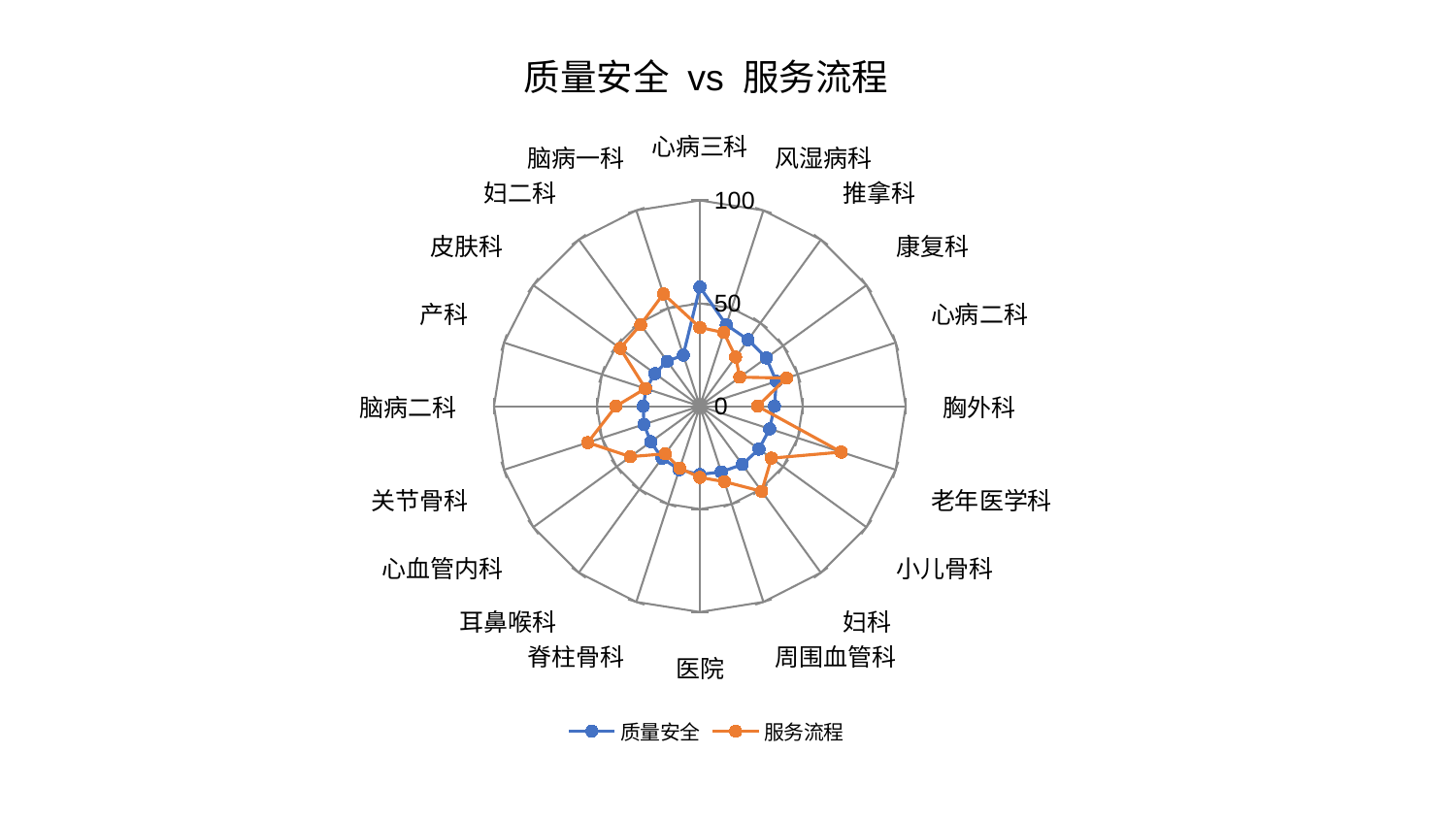

### Chart: 质量安全 vs 服务流程

| Category | 质量安全 | 服务流程 |
|---|---|---|
| 心病三科 | 57.89898005195962 | 38.23793354560115 |
| 风湿病科 | 41.58341941168988 | 37.625034293650636 |
| 推拿科 | 39.90282418108755 | 29.562872427146882 |
| 康复科 | 39.883887559494944 | 23.976695070550843 |
| 心病二科 | 39.06660241320488 | 44.28746343006995 |
| 胸外科 | 36.25005599113992 | 28.057979400788447 |
| 老年医学科 | 35.655759358266934 | 72.21803595859559 |
| 小儿骨科 | 35.482207008792194 | 42.98721727060436 |
| 妇科 | 35.03219455646693 | 51.148117363608286 |
| 周围血管科 | 33.5991522302423 | 38.56304976784905 |
| 医院 | 33.209234483872635 | 34.60490143128216 |
| 脊柱骨科 | 32.43799282738998 | 31.64515230189175 |
| 耳鼻喉科 | 31.268560866977197 | 28.613676323519435 |
| 心血管内科 | 29.430062569217835 | 41.77127635961581 |
| 关节骨科 | 28.609229139769468 | 57.23880328989457 |
| 脑病二科 | 27.491261950537222 | 40.73567930533389 |
| 产科 | 27.41491148293894 | 27.79112696030824 |
| 皮肤科 | 26.99232794157781 | 47.86247479805829 |
| 妇二科 | 26.990243621314345 | 48.937727601505294 |
| 脑病一科 | 26.13012548748502 | 57.34936134516204 |
79